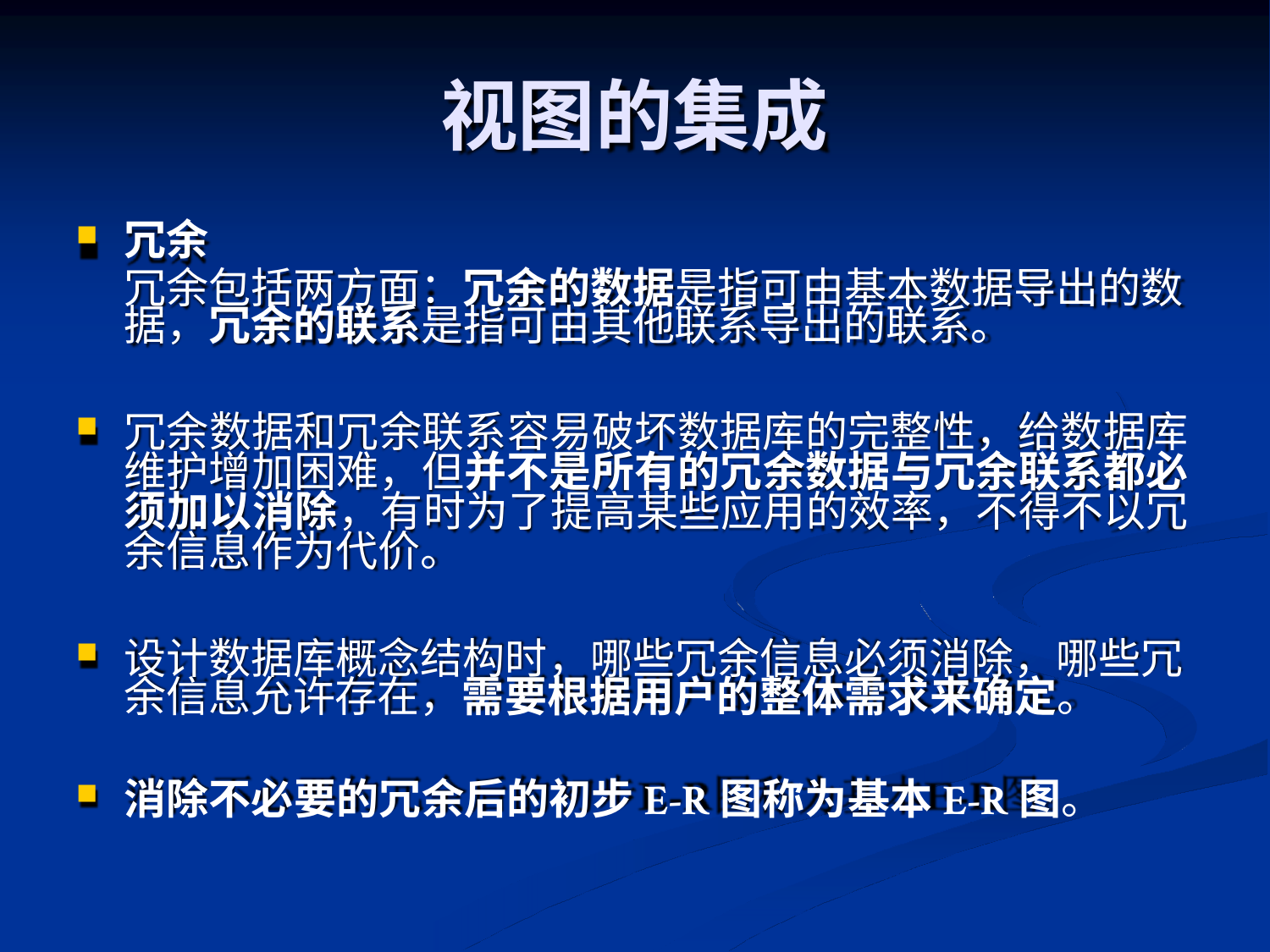

# 视图的集成

冗余
冗余包括两方面：冗余的数据是指可由基本数据导出的数 据，冗余的联系是指可由其他联系导出的联系。

冗余数据和冗余联系容易破坏数据库的完整性，给数据库 维护增加困难，但并不是所有的冗余数据与冗余联系都必 须加以消除，有时为了提高某些应用的效率，不得不以冗 余信息作为代价。

设计数据库概念结构时，哪些冗余信息必须消除，哪些冗 余信息允许存在，需要根据用户的整体需求来确定。

消除不必要的冗余后的初步E-R图称为基本E-R图。